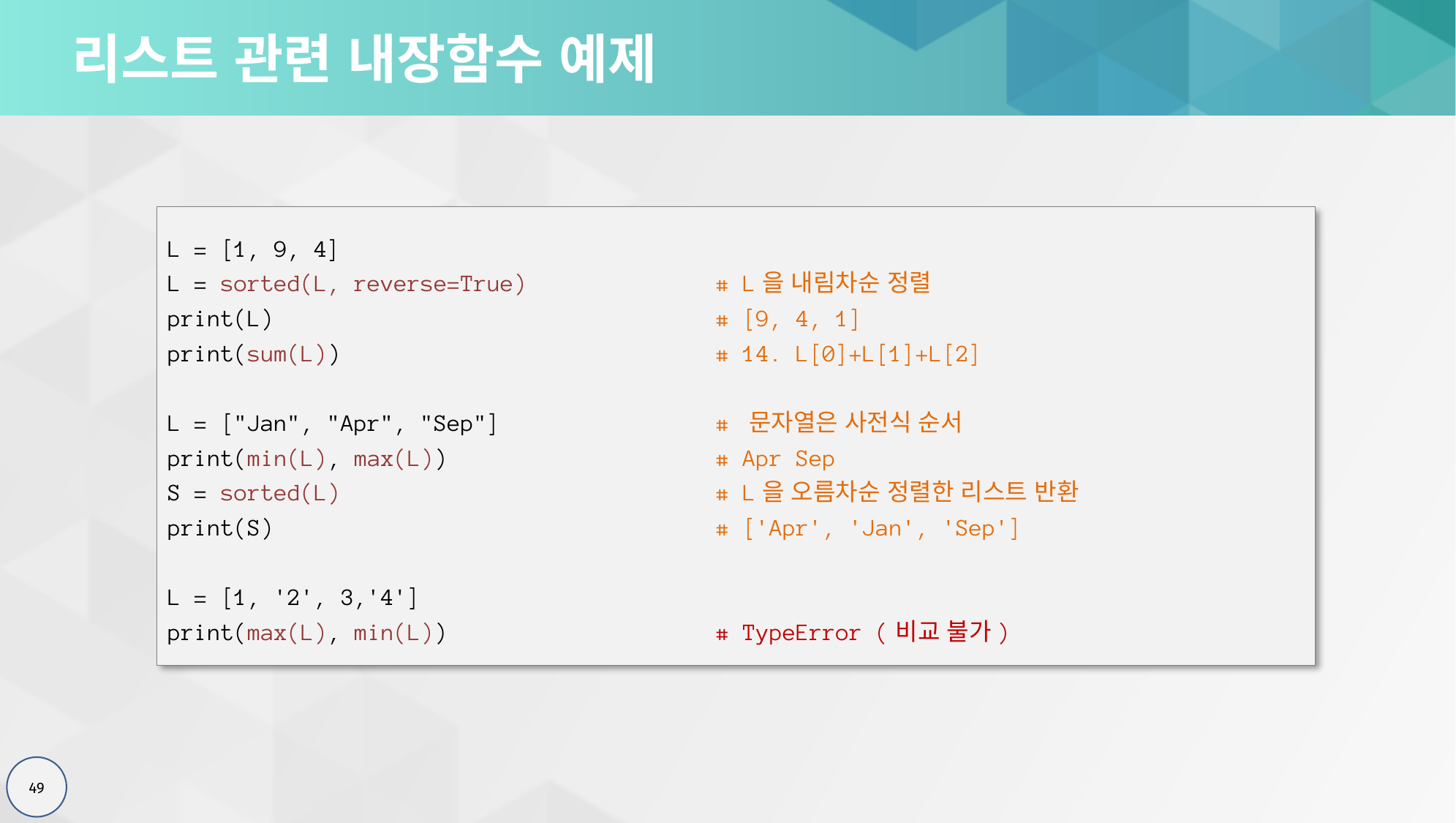

# 리스트 관련 내장함수 예제
L = [1, 9, 4]
L = sorted(L, reverse=True) 		# L을 내림차순 정렬
print(L)   				# [9, 4, 1]
print(sum(L))    			# 14. L[0]+L[1]+L[2]

L = ["Jan", "Apr", "Sep"]  		# 문자열은 사전식 순서
print(min(L), max(L))      		# Apr Sep
S = sorted(L)   				# L을 오름차순 정렬한 리스트 반환
print(S)            			# ['Apr', 'Jan', 'Sep']

L = [1, '2', 3,'4']
print(max(L), min(L))			# TypeError (비교 불가)